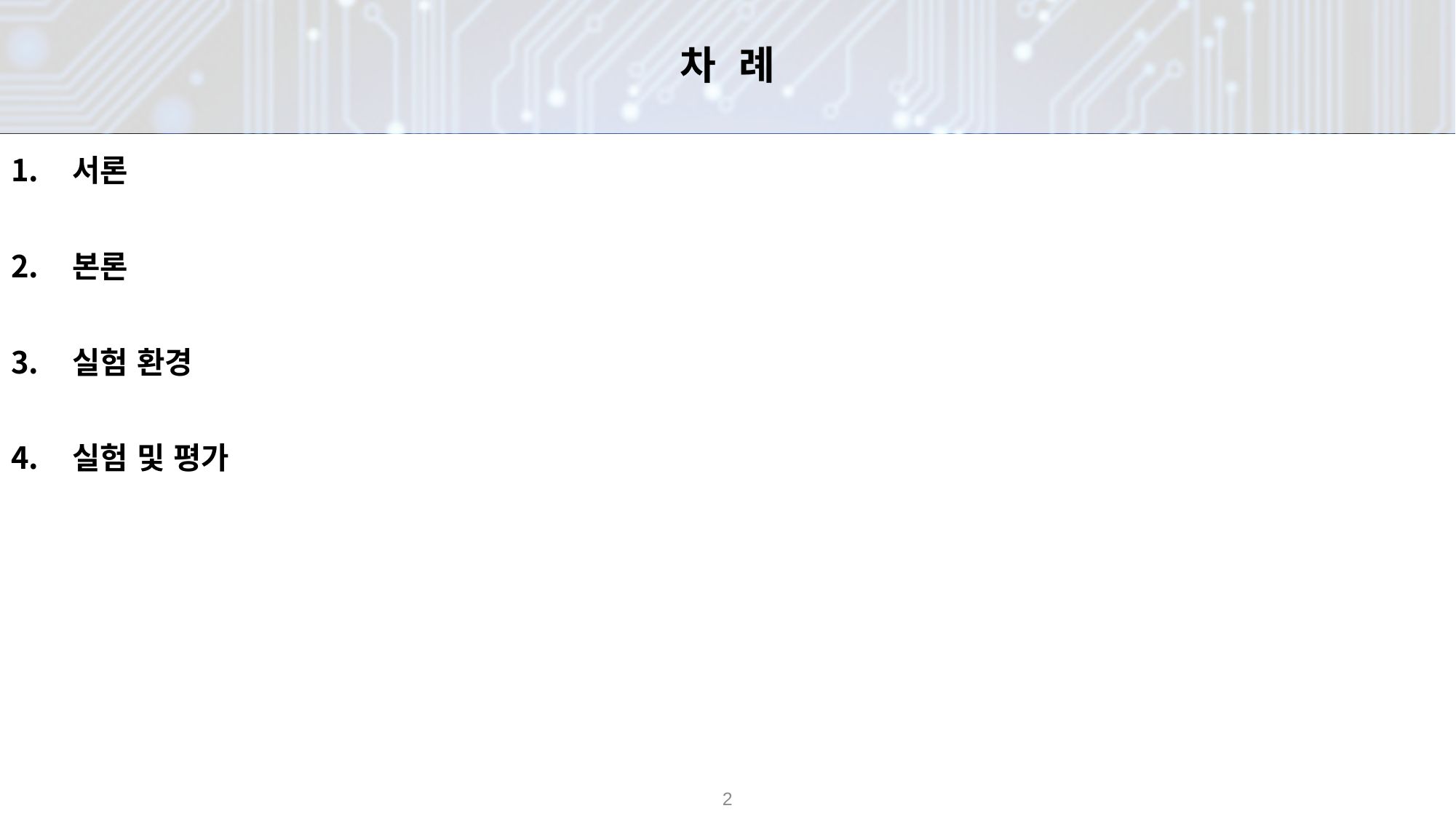

# 차  례
서론

본론

실험 환경

실험 및 평가
2